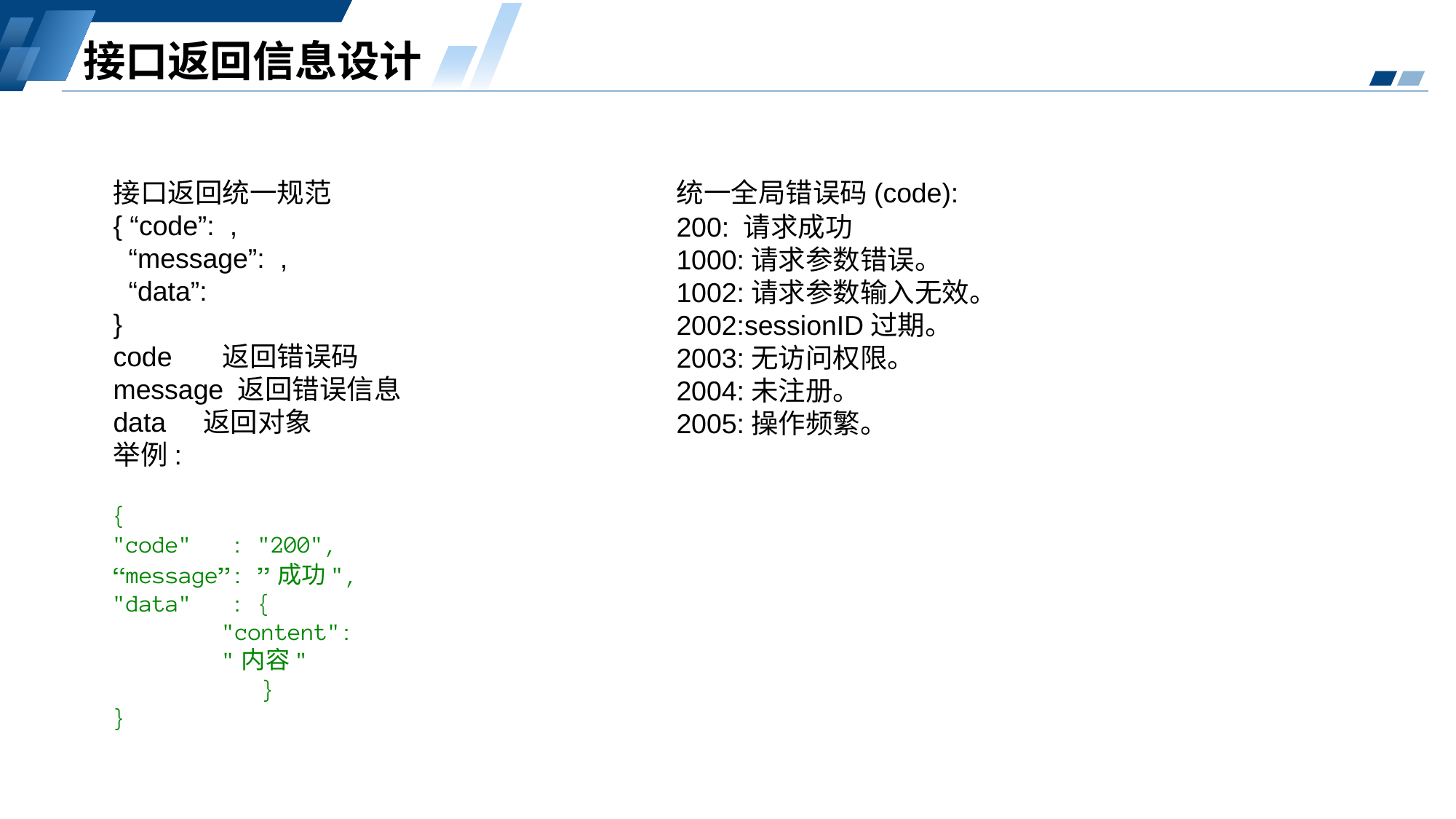

接口返回信息设计

统一全局错误码(code):
200: 请求成功
1000:请求参数错误。
1002:请求参数输入无效。
2002:sessionID过期。 2003:无访问权限。
2004:未注册。
2005:操作频繁。
接口返回统一规范
{ “code”:  ,
  “message”:  ,
  “data”:
}
code 	返回错误码
message 返回错误信息
data    返回对象
举例:

{
"code"   : "200",
“message”: ”成功",  "data"   : {
"content": "内容"
   }
}